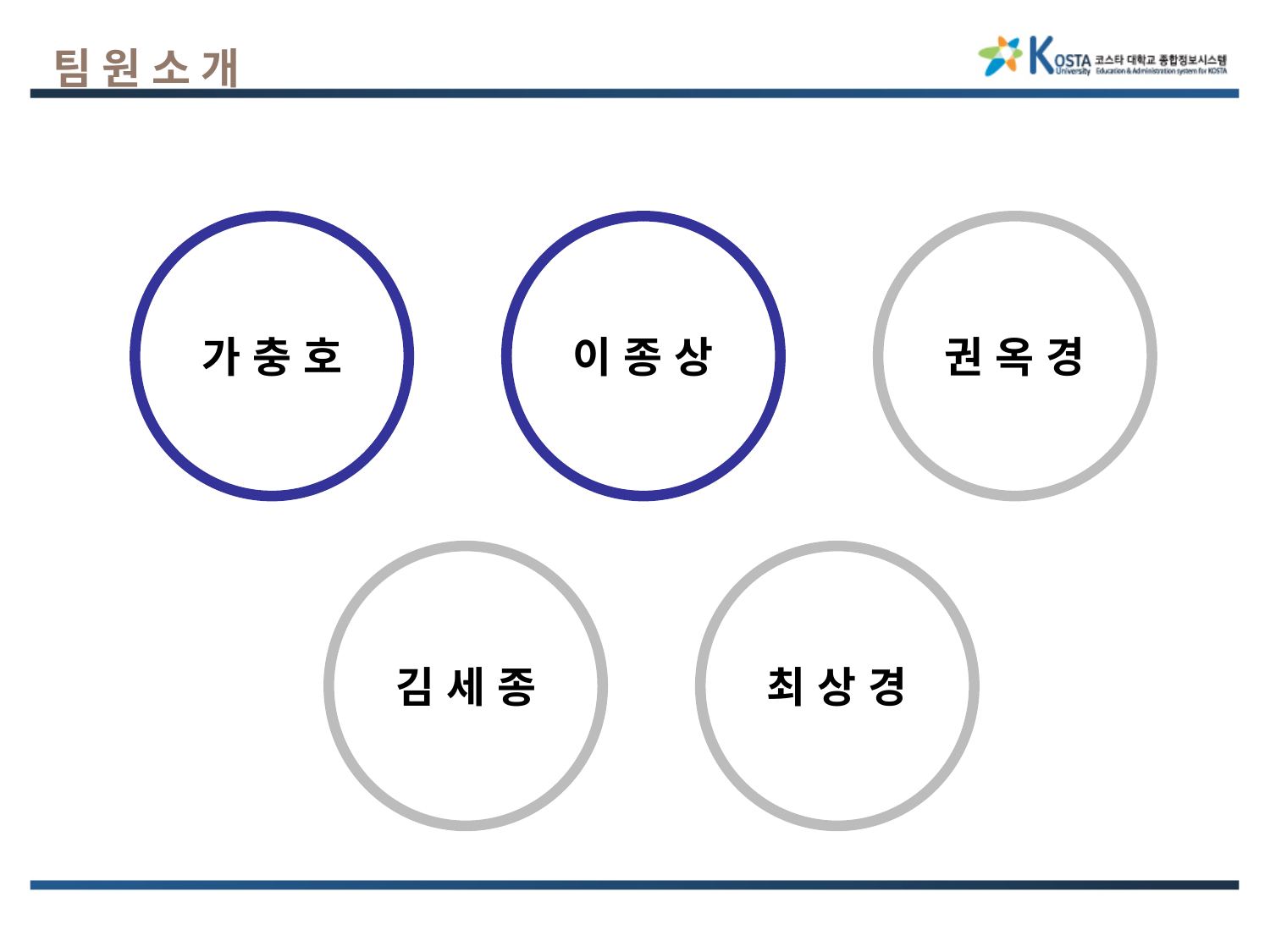

팀원소개
가 충 호
이 종 상
권 옥 경
김 세 종
최 상 경